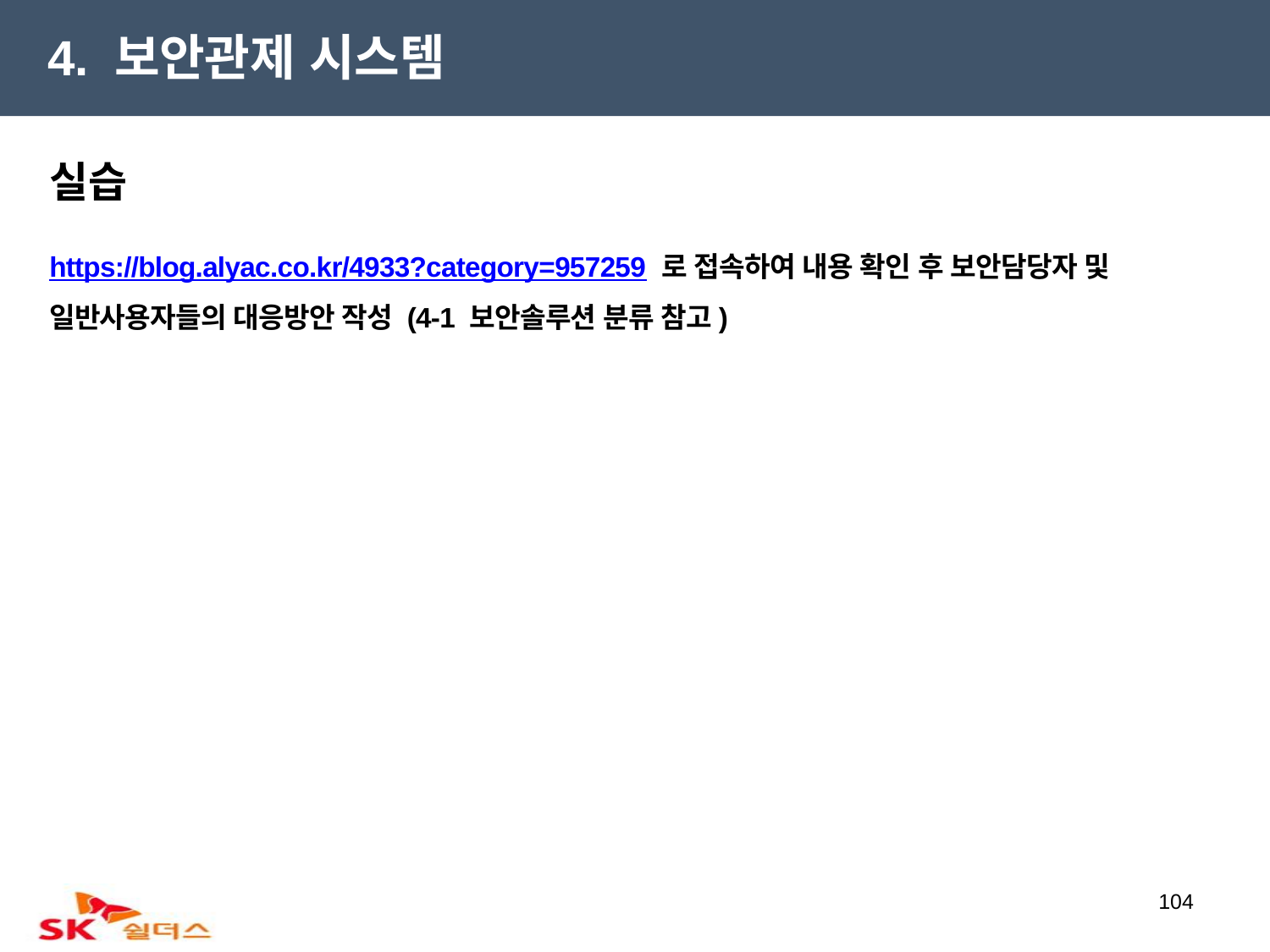

4. 보안관제 시스템
실습

https://blog.alyac.co.kr/4933?category=957259 로 접속하여 내용 확인 후 보안담당자 및
일반사용자들의 대응방안 작성 (4-1 보안솔루션 분류 참고)

1. 해당 뉴스 본문에  기재된 피싱사이트 및 C&C 사이트를 보안장비에 차단 적용
2. 해당 뉴스 보도일자를 기준으로 약 1달 전부터 메일 수신 및 열람여부 확인
3. 악성 및 피싱메일 관련 IP와 URL의 정보를 확인하여 보안장비에 차단 적용
4. 외부메일 관리자에게 해당 메일에 대해 열람제한 요청 또는 관리자 권한이 있을
   경우 열람제한 설정(자체 메일서버 운영시)
5. 출처가 불분명한 메일에 대해서는 열람하지 않고, 신뢰할 수 없는 문서에 대해
   다운로드, 매크로 실행, 콘텐츠 사용 등의 버튼을 클릭하지 말아야 함.
5. 백신 서버 및 PC에 대해 주기적인 업데이트 실시
6. 임직원 대상 해킹메일 모의훈련을 주기적으로 실시
104